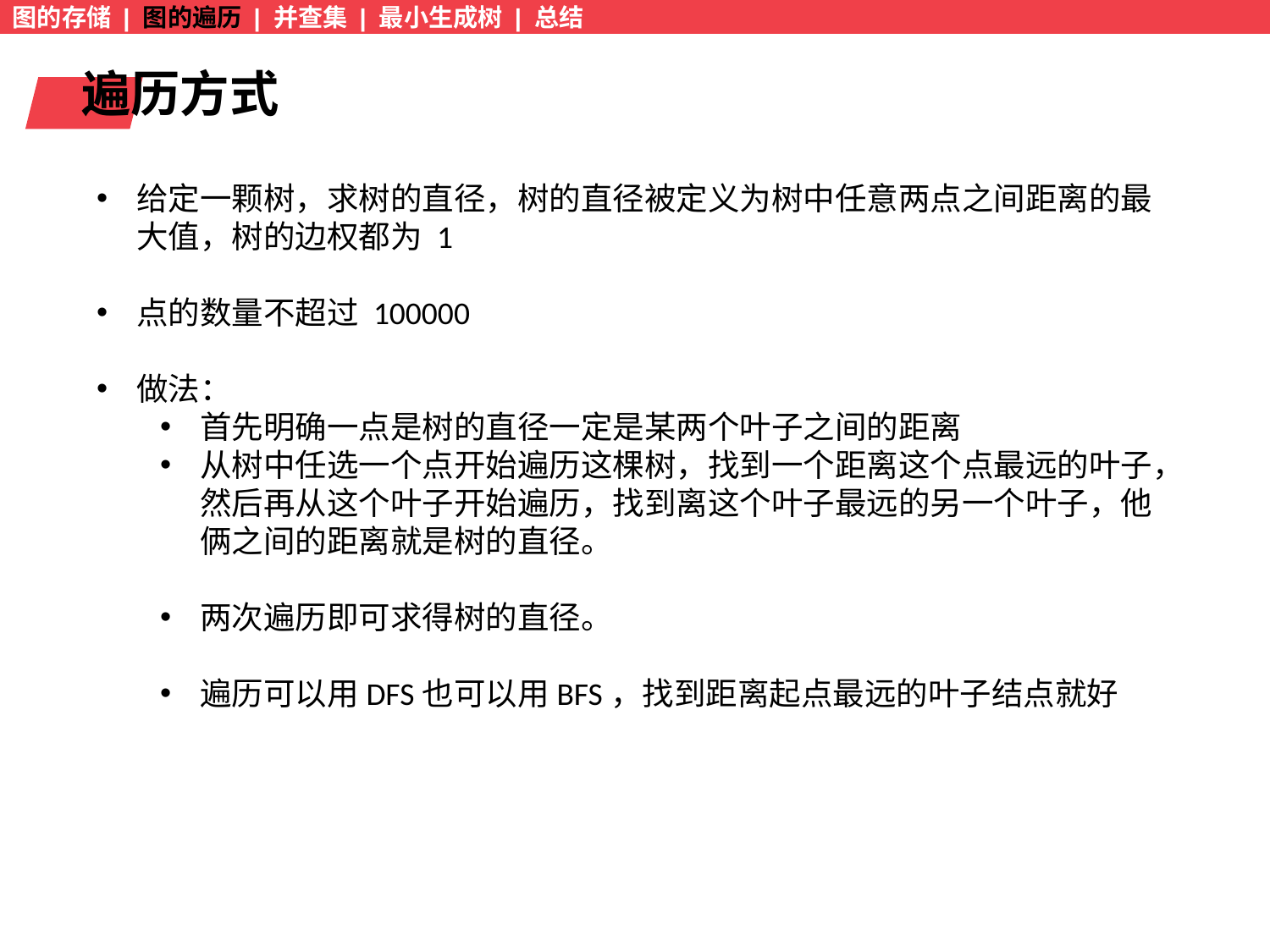

图的存储 | 图的遍历 | 并查集 | 最小生成树 | 总结
遍历方式

给定一颗树，求树的直径，树的直径被定义为树中任意两点之间距离的最大值，树的边权都为 1

点的数量不超过 100000

做法：
首先明确一点是树的直径一定是某两个叶子之间的距离
从树中任选一个点开始遍历这棵树，找到一个距离这个点最远的叶子，然后再从这个叶子开始遍历，找到离这个叶子最远的另一个叶子，他俩之间的距离就是树的直径。

两次遍历即可求得树的直径。

遍历可以用DFS也可以用BFS，找到距离起点最远的叶子结点就好
15